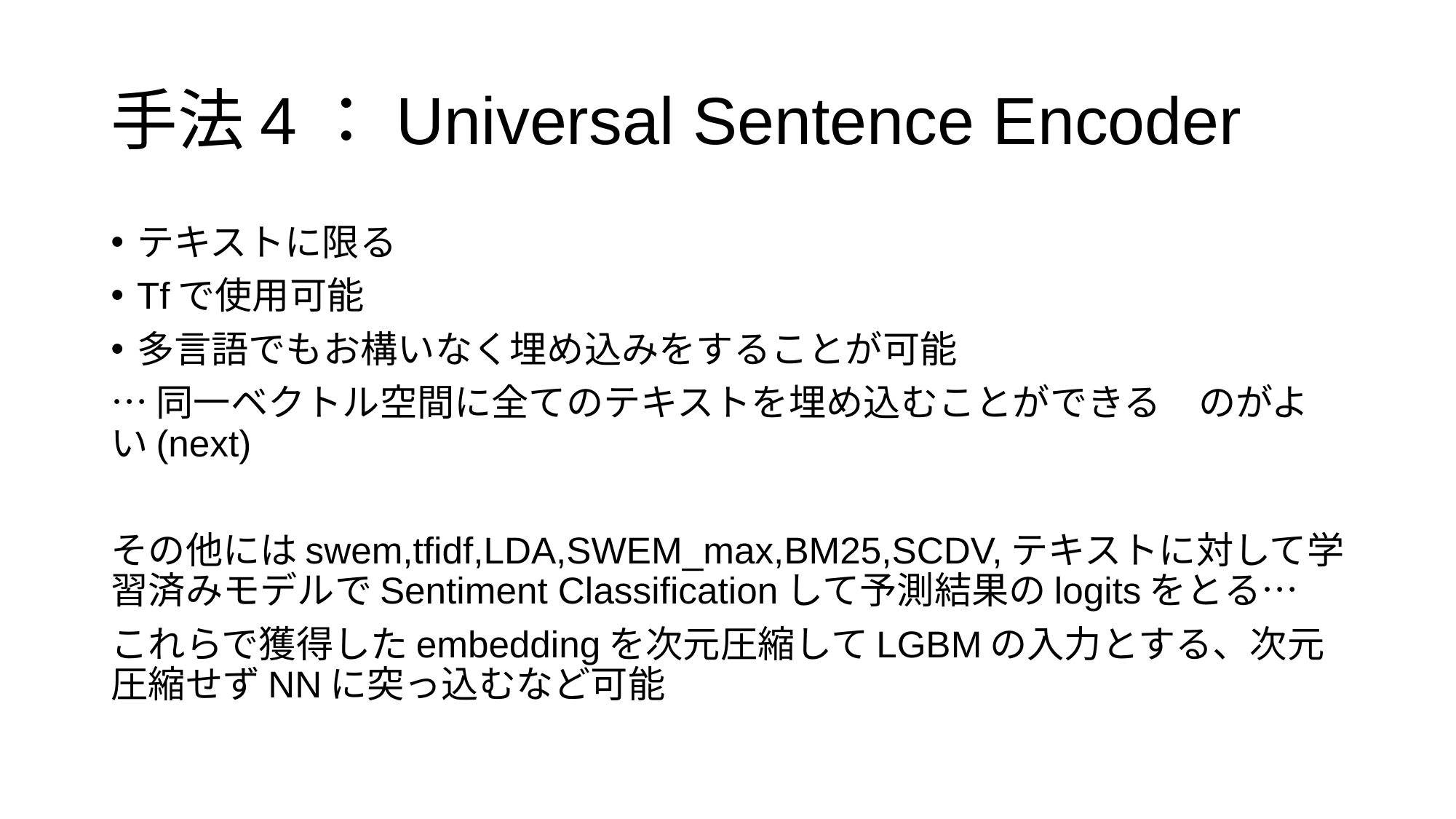

# 手法4：Universal Sentence Encoder
テキストに限る
Tfで使用可能
多言語でもお構いなく埋め込みをすることが可能
…同一ベクトル空間に全てのテキストを埋め込むことができる　のがよい(next)

その他にはswem,tfidf,LDA,SWEM_max,BM25,SCDV,テキストに対して学習済みモデルでSentiment Classificationして予測結果のlogitsをとる…
これらで獲得したembeddingを次元圧縮してLGBMの入力とする、次元圧縮せずNNに突っ込むなど可能